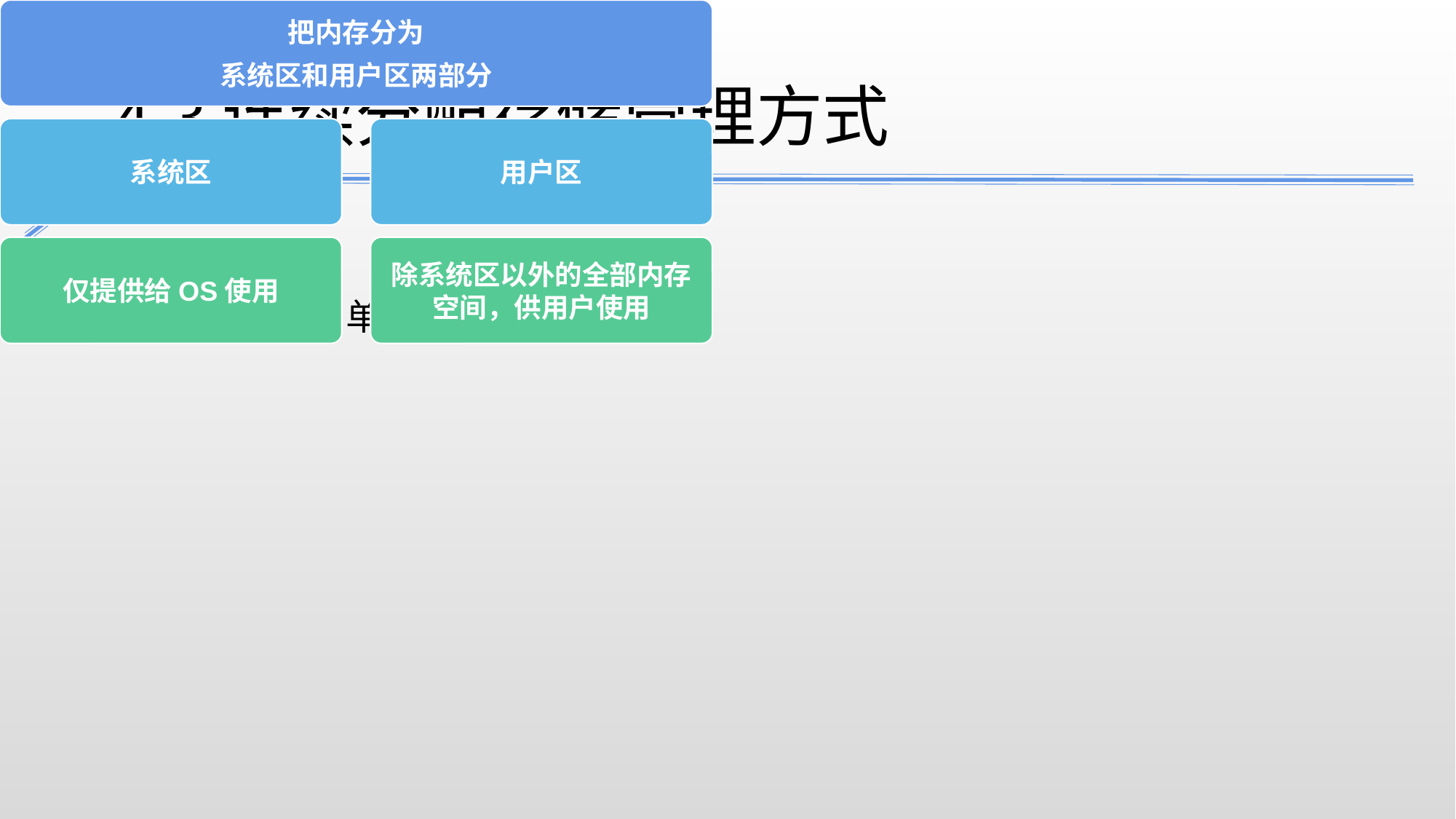

4.3连续分配存储管理方式

方式一：单一连续分配
把内存分为
系统区和用户区两部分
系统区
仅提供给OS使用
用户区
除系统区以外的全部内存空间，供用户使用